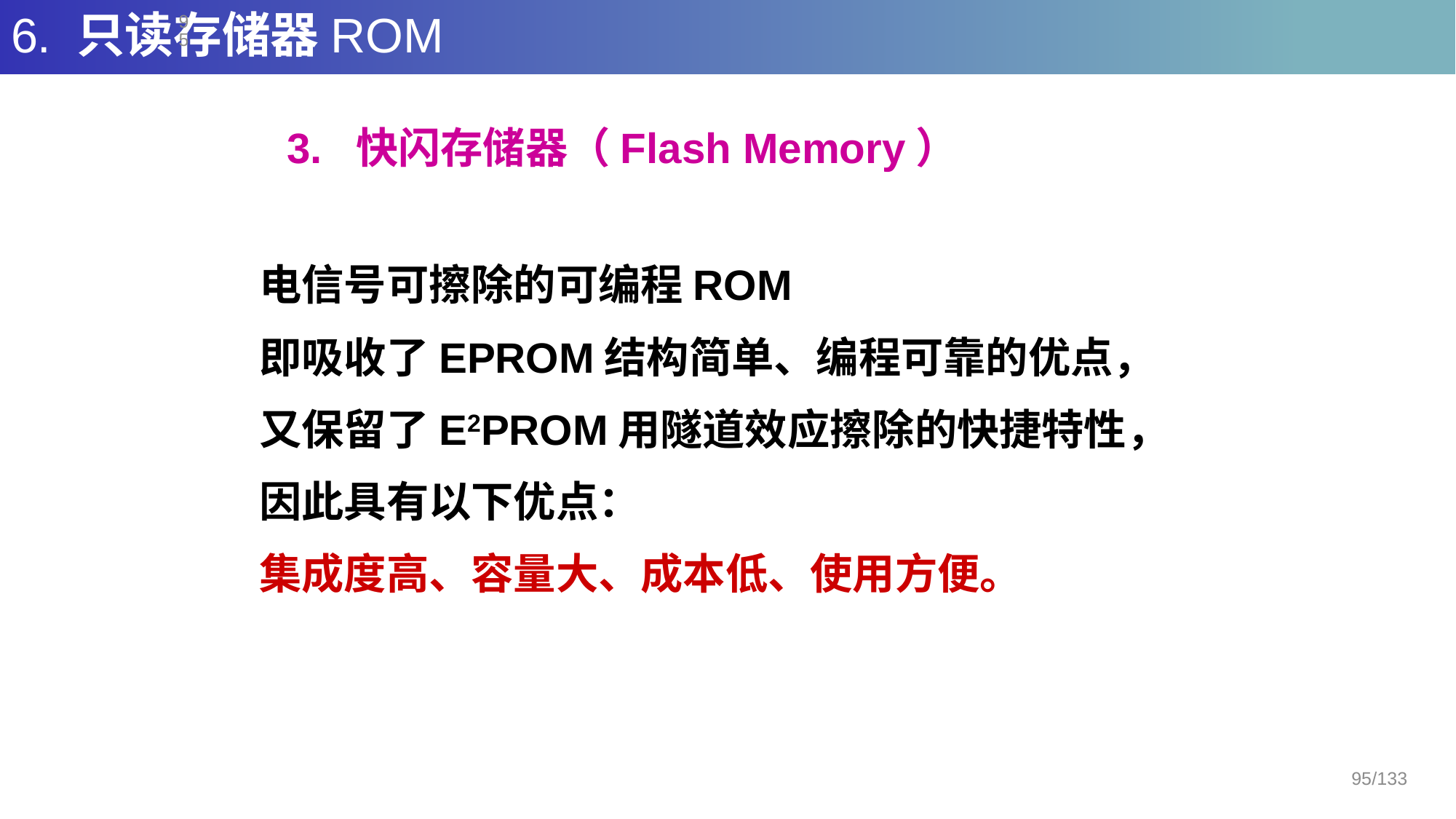

# 6. 只读存储器ROM
95
3.  快闪存储器（Flash Memory）
电信号可擦除的可编程ROM
即吸收了EPROM结构简单、编程可靠的优点，
又保留了E2PROM用隧道效应擦除的快捷特性，
因此具有以下优点：
集成度高、容量大、成本低、使用方便。
95/133